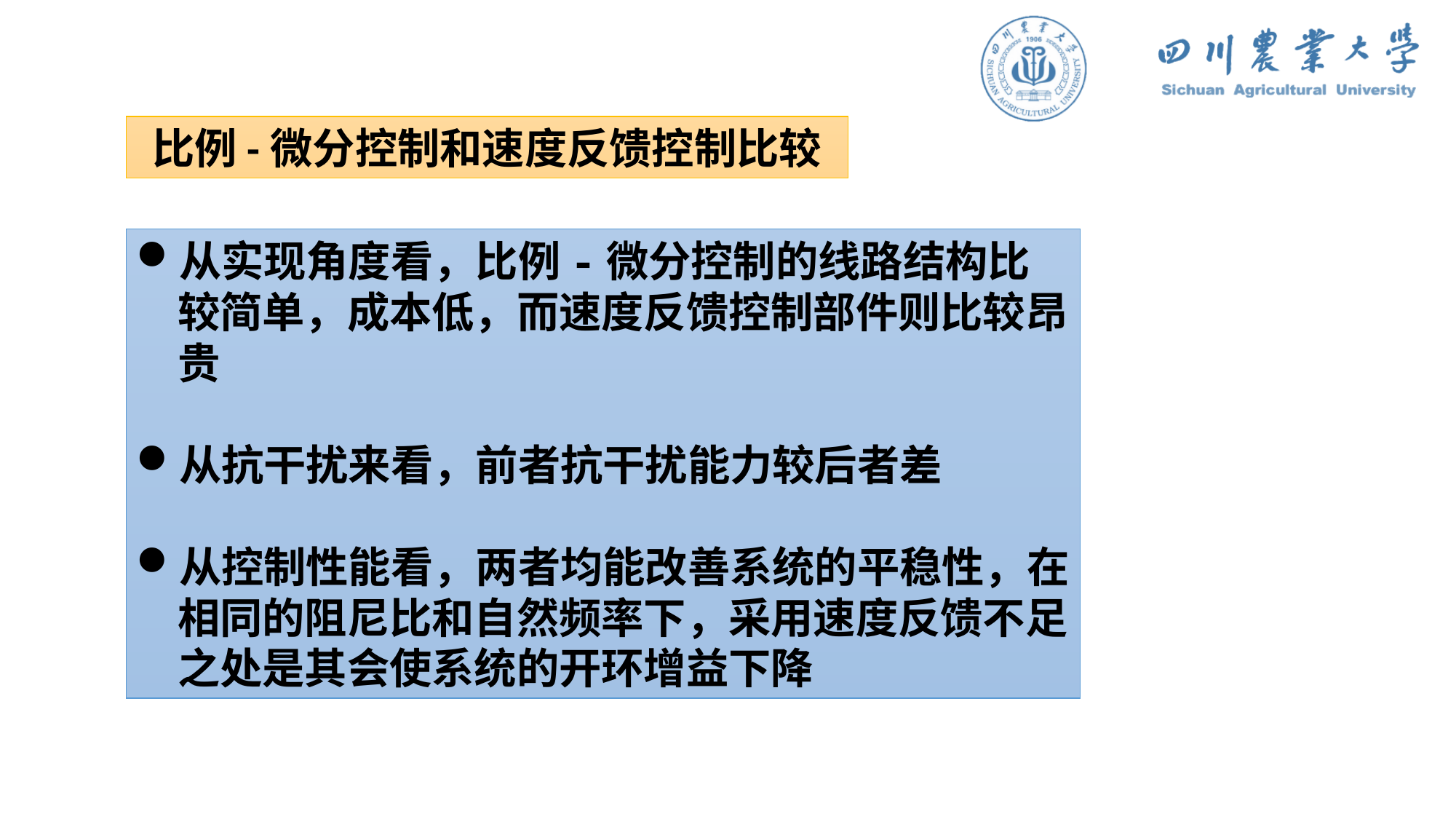

比例-微分控制和速度反馈控制比较
从实现角度看，比例-微分控制的线路结构比较简单，成本低，而速度反馈控制部件则比较昂贵

从抗干扰来看，前者抗干扰能力较后者差

从控制性能看，两者均能改善系统的平稳性，在相同的阻尼比和自然频率下，采用速度反馈不足之处是其会使系统的开环增益下降